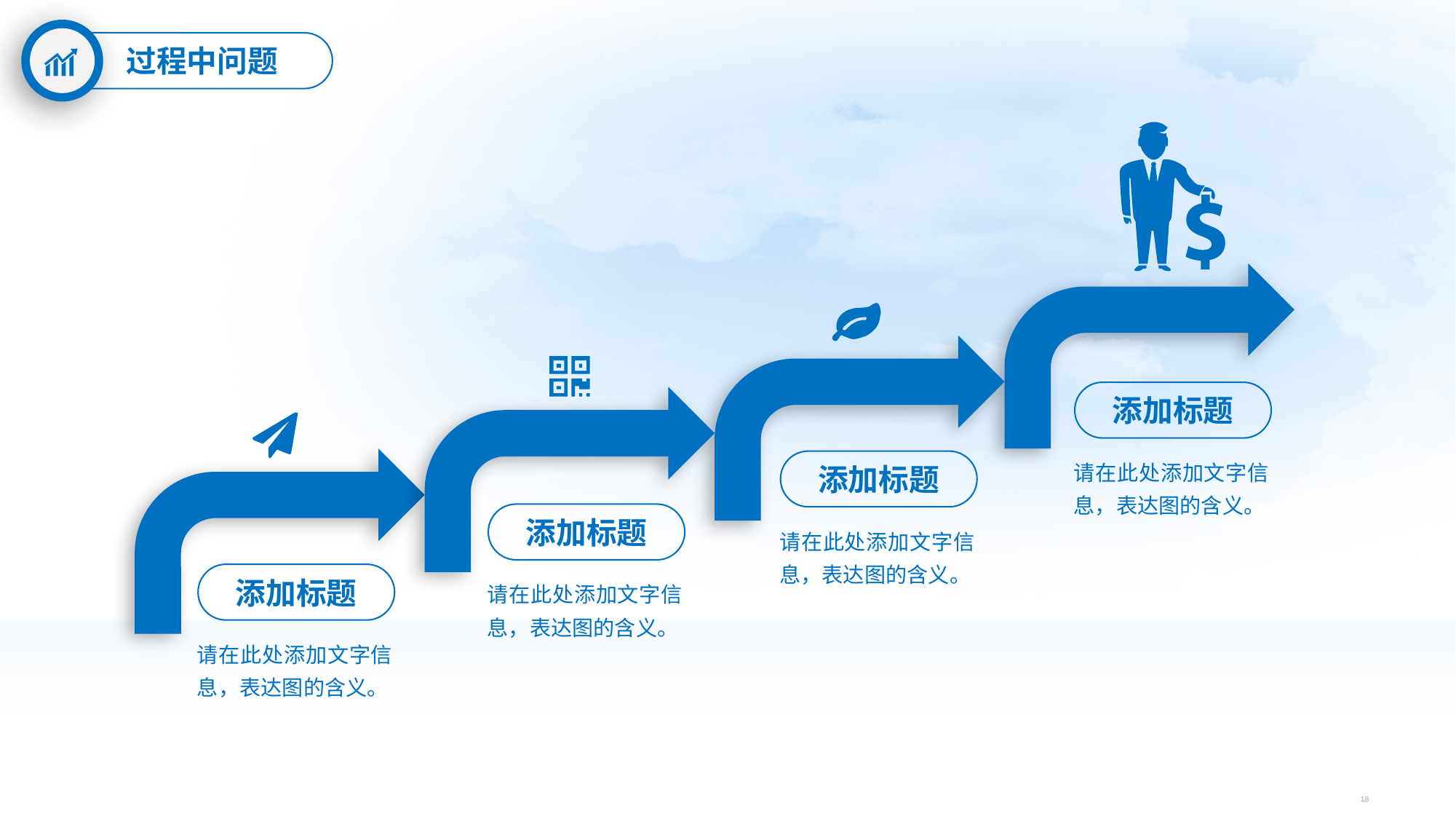

过程中问题

添加标题

请在此处添加文字信息，表达图的含义。

添加标题

添加标题
请在此处添加文字信息，表达图的含义。

请在此处添加文字信息，表达图的含义。
添加标题
请在此处添加文字信息，表达图的含义。
延时符